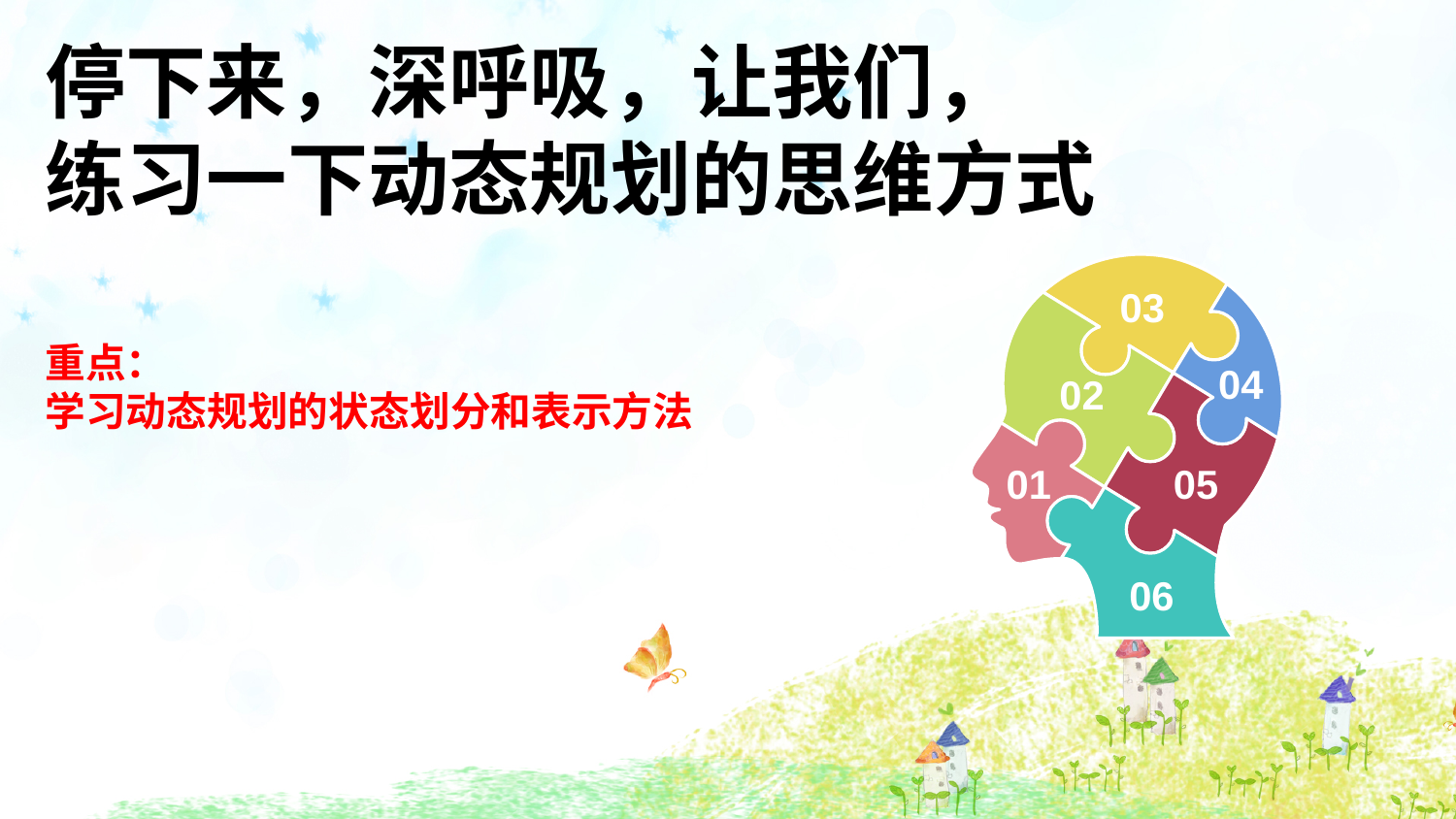

停下来，深呼吸，让我们，
练习一下动态规划的思维方式

03

重点：
学习动态规划的状态划分和表示方法
04
02

01
05

06